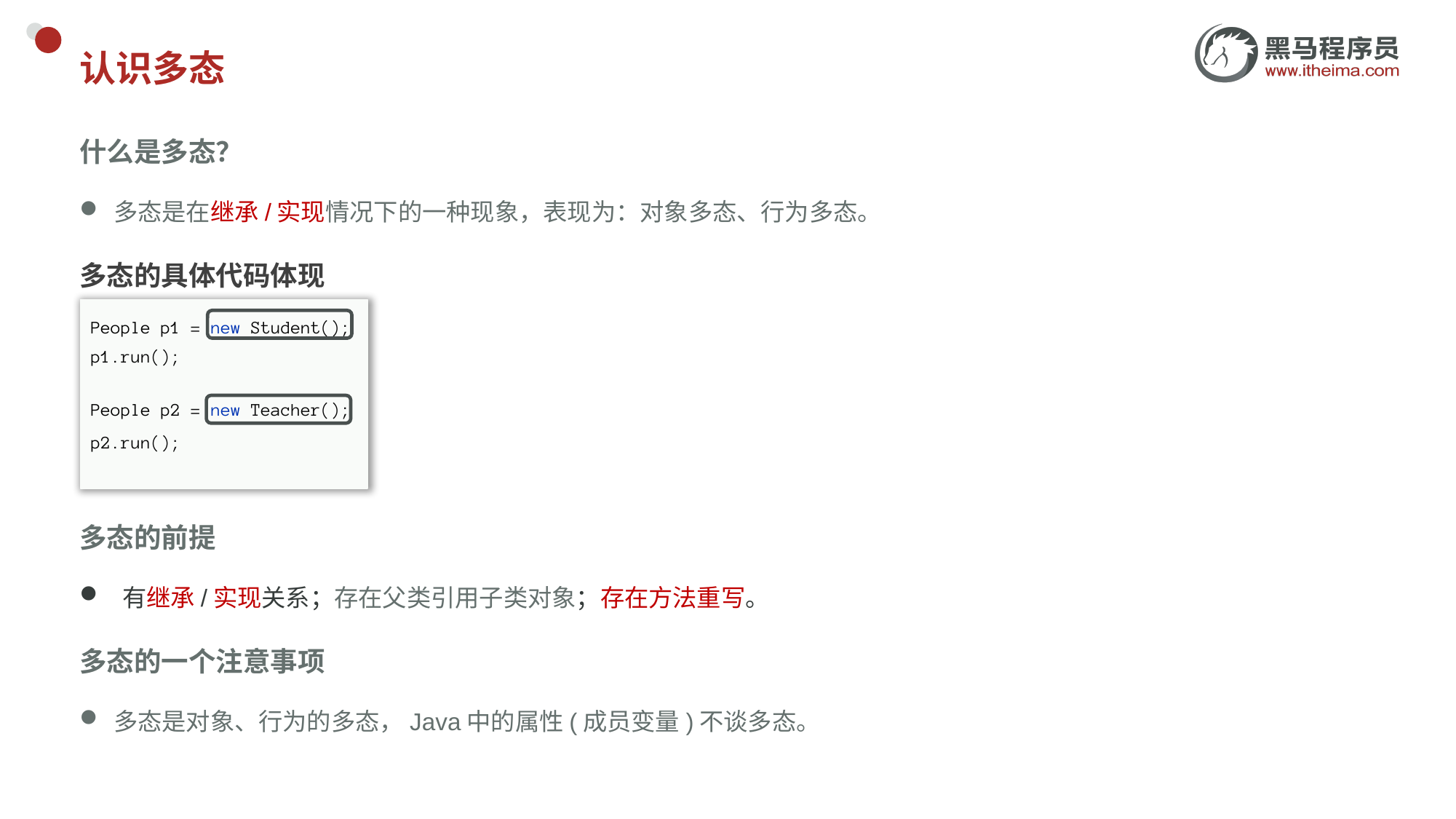

# 认识多态
什么是多态？
多态是在继承/实现情况下的一种现象，表现为：对象多态、行为多态。
多态的具体代码体现

多态的前提
有继承/实现关系；存在父类引用子类对象；存在方法重写。
多态的一个注意事项
多态是对象、行为的多态，Java中的属性(成员变量)不谈多态。
People p1 = new Student();

p1.run();
People p2 = new Teacher();

p2.run();